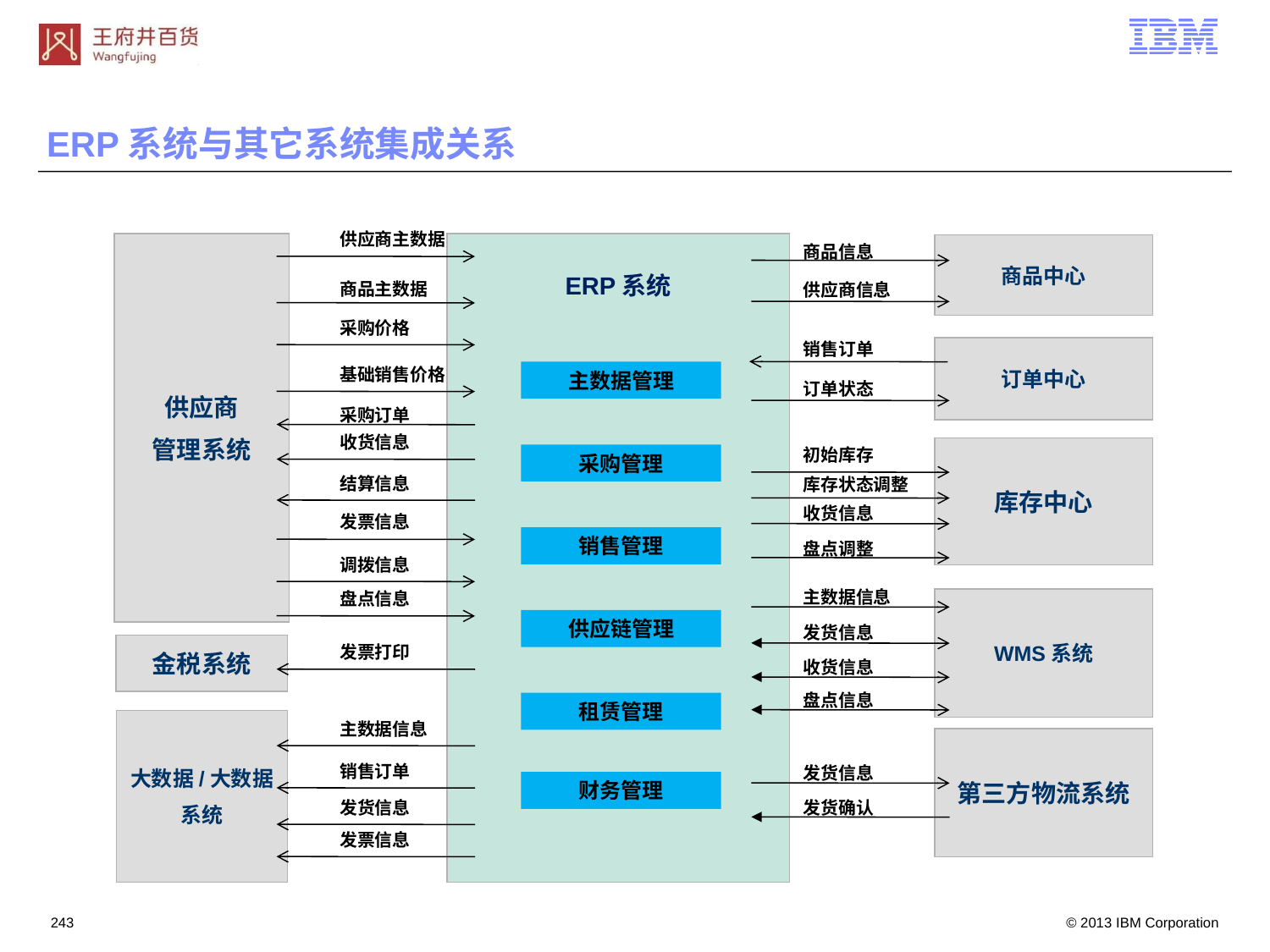

ERP系统与其它系统集成关系
供应商主数据

供应商
管理系统
商品信息
商品中心
ERP系统
商品主数据
供应商信息
采购价格
销售订单
订单中心
基础销售价格
主数据管理
订单状态
采购订单
收货信息
初始库存
库存中心
采购管理
结算信息
库存状态调整
收货信息
发票信息
销售管理
盘点调整
调拨信息
主数据信息
盘点信息
WMS系统
供应链管理
发货信息
金税系统
发票打印
收货信息
盘点信息
租赁管理
大数据/大数据
系统
主数据信息
第三方物流系统
销售订单
发货信息
财务管理
发货确认
发货信息
发票信息
243